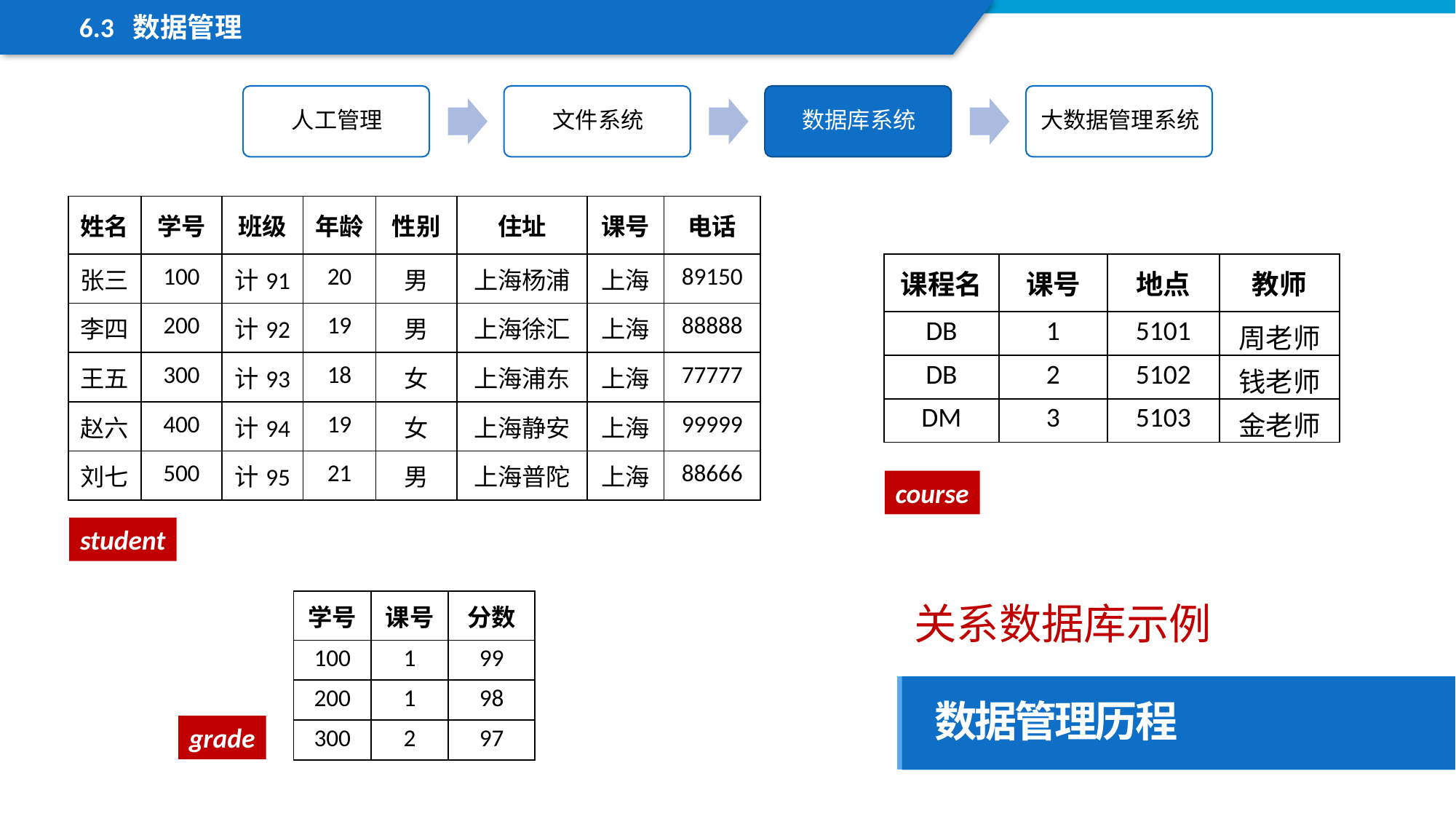

6.3  数据管理
人工管理

文件系统

数据库系统

大数据管理系统
| 姓名 | 学号 | 班级 | 年龄 | 性别 | 住址 | 课号 | 电话 |
| --- | --- | --- | --- | --- | --- | --- | --- |
| 张三 | 100 | 计91 | 20 | 男 | 上海杨浦 | 上海 | 89150 |
| 李四 | 200 | 计92 | 19 | 男 | 上海徐汇 | 上海 | 88888 |
| 王五 | 300 | 计93 | 18 | 女 | 上海浦东 | 上海 | 77777 |
| 赵六 | 400 | 计94 | 19 | 女 | 上海静安 | 上海 | 99999 |
| 刘七 | 500 | 计95 | 21 | 男 | 上海普陀 | 上海 | 88666 |
| 课程名 | 课号 | 地点 | 教师 |
| --- | --- | --- | --- |
| DB | 1 | 5101 | 周老师 |
| DB | 2 | 5102 | 钱老师 |
| DM | 3 | 5103 | 金老师 |
course
student
| 学号 | 课号 | 分数 |
| --- | --- | --- |
| 100 | 1 | 99 |
| 200 | 1 | 98 |
| 300 | 2 | 97 |
关系数据库示例
数据管理历程
grade